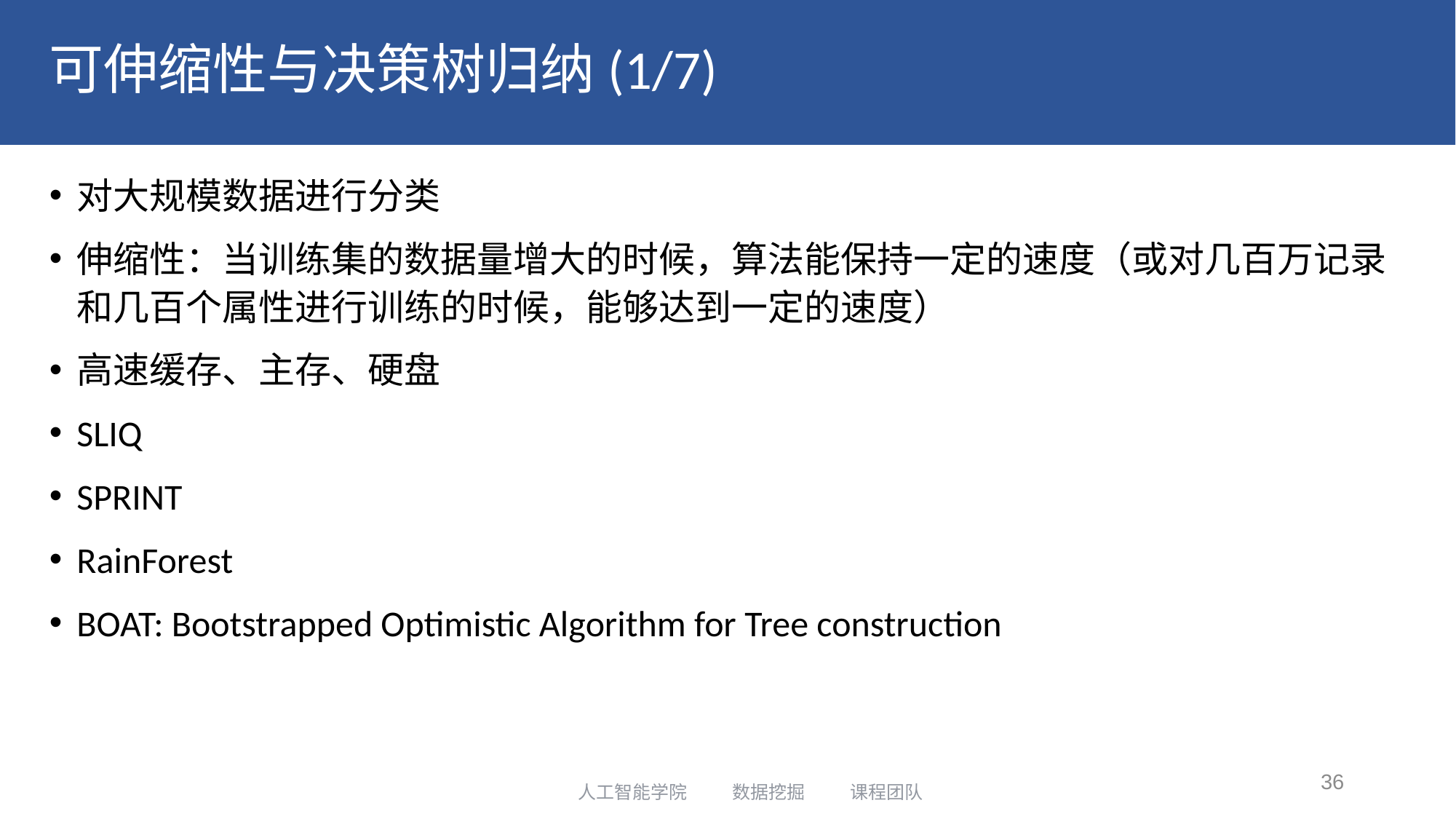

# 可伸缩性与决策树归纳(1/7)
对大规模数据进行分类
伸缩性：当训练集的数据量增大的时候，算法能保持一定的速度（或对几百万记录和几百个属性进行训练的时候，能够达到一定的速度）
高速缓存、主存、硬盘
SLIQ
SPRINT
RainForest
BOAT: Bootstrapped Optimistic Algorithm for Tree construction
36
人工智能学院        数据挖掘        课程团队